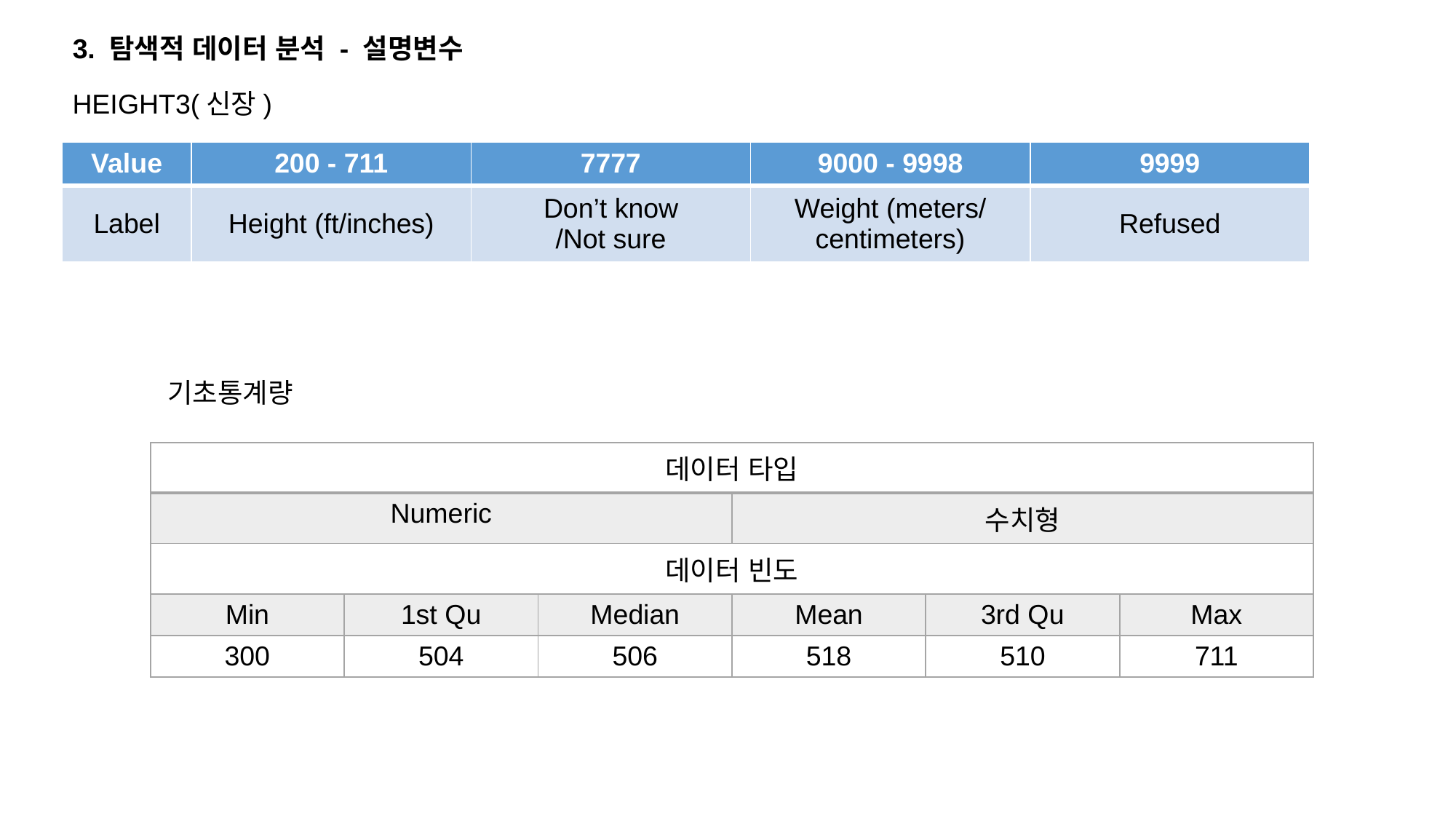

3. 탐색적 데이터 분석 - 설명변수
HEIGHT3(신장)
| Value | 200 - 711 | 7777 | 9000 - 9998 | 9999 |
| --- | --- | --- | --- | --- |
| Label | Height (ft/inches) | Don’t know /Not sure | Weight (meters/centimeters) | Refused |
기초통계량
| 데이터 타입 |  |  |  |  |  |
| --- | --- | --- | --- | --- | --- |
| Numeric |  |  | 수치형 |  |  |
| 데이터 빈도 |  |  |  |  |  |
| Min | 1st Qu | Median | Mean | 3rd Qu | Max |
| 300 | 504 | 506 | 518 | 510 | 711 |